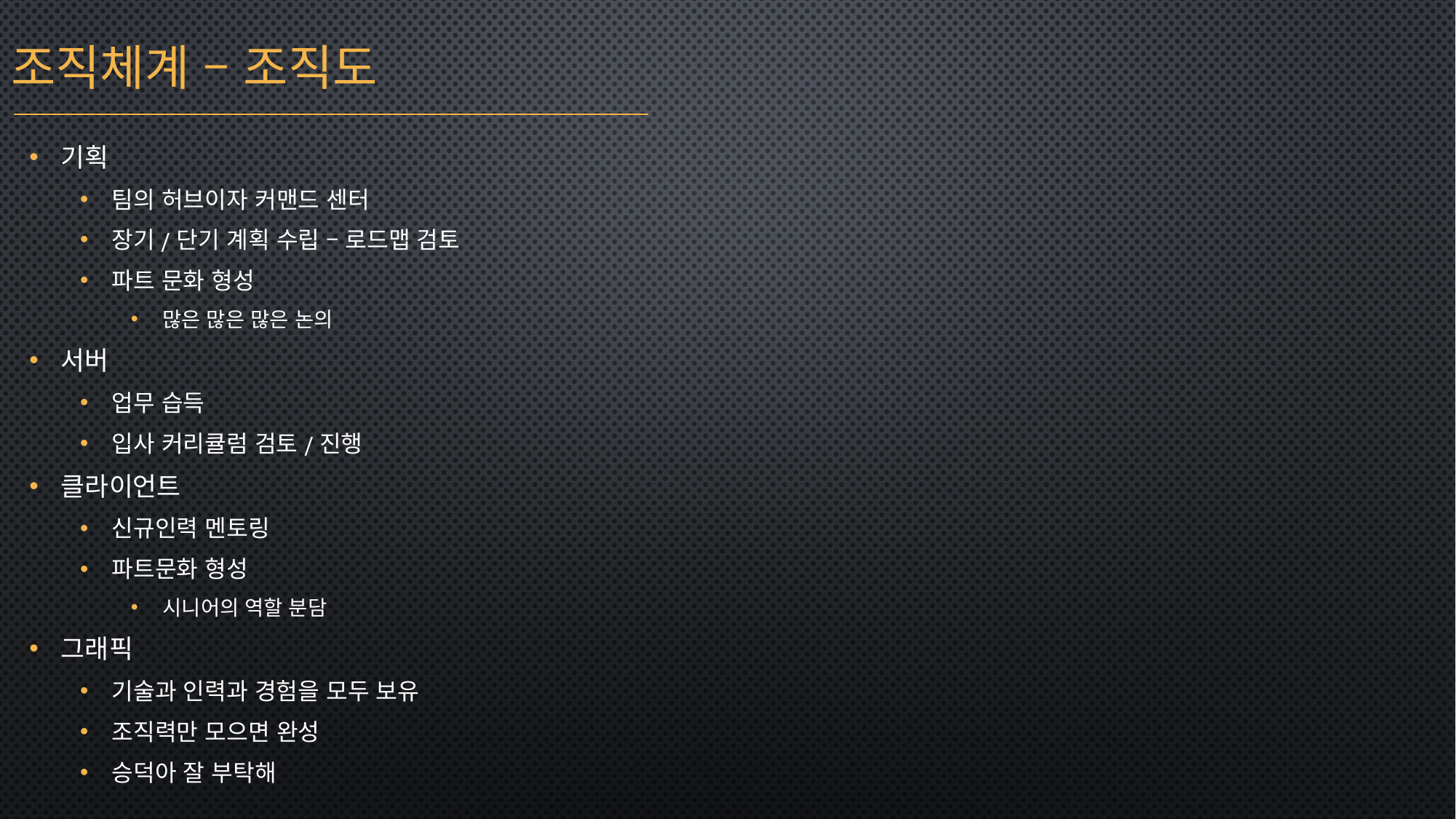

조직체계 – 조직도

기획
팀의 허브이자 커맨드 센터
장기/단기 계획 수립 – 로드맵 검토
파트 문화 형성
많은 많은 많은 논의
서버
업무 습득
입사 커리큘럼 검토/진행
클라이언트
신규인력 멘토링
파트문화 형성
시니어의 역할 분담
그래픽
기술과 인력과 경험을 모두 보유
조직력만 모으면 완성
승덕아 잘 부탁해